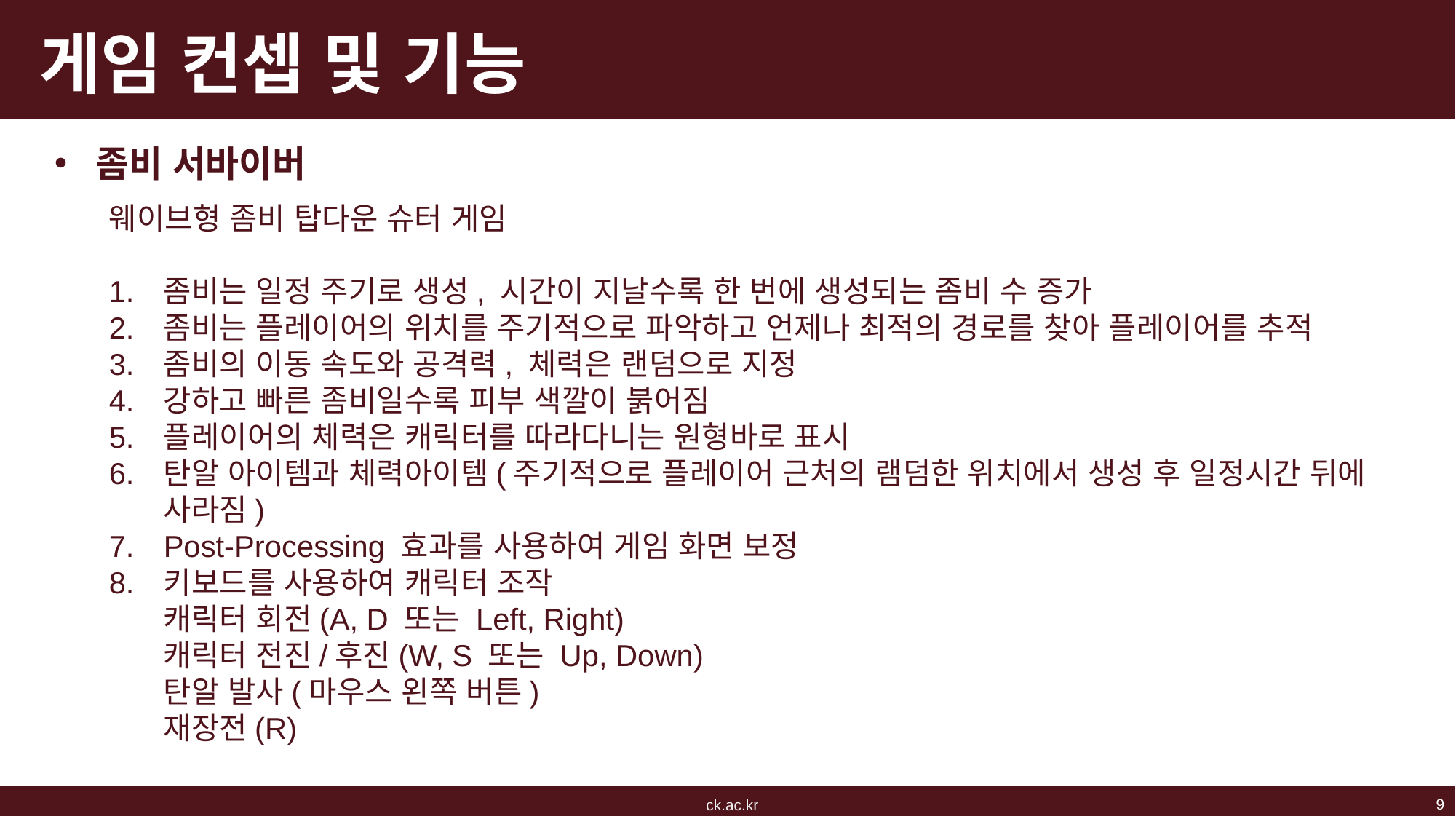

# 게임 컨셉 및 기능
좀비 서바이버

웨이브형 좀비 탑다운 슈터 게임

좀비는 일정 주기로 생성, 시간이 지날수록 한 번에 생성되는 좀비 수 증가
좀비는 플레이어의 위치를 주기적으로 파악하고 언제나 최적의 경로를 찾아 플레이어를 추적
좀비의 이동 속도와 공격력, 체력은 랜덤으로 지정
강하고 빠른 좀비일수록 피부 색깔이 붉어짐
플레이어의 체력은 캐릭터를 따라다니는 원형바로 표시
탄알 아이템과 체력아이템(주기적으로 플레이어 근처의 램덤한 위치에서 생성 후 일정시간 뒤에 사라짐)
Post-Processing 효과를 사용하여 게임 화면 보정
키보드를 사용하여 캐릭터 조작
캐릭터 회전(A, D 또는 Left, Right)
캐릭터 전진/후진(W, S 또는 Up, Down)
탄알 발사(마우스 왼쪽 버튼)
재장전(R)
9
ck.ac.kr